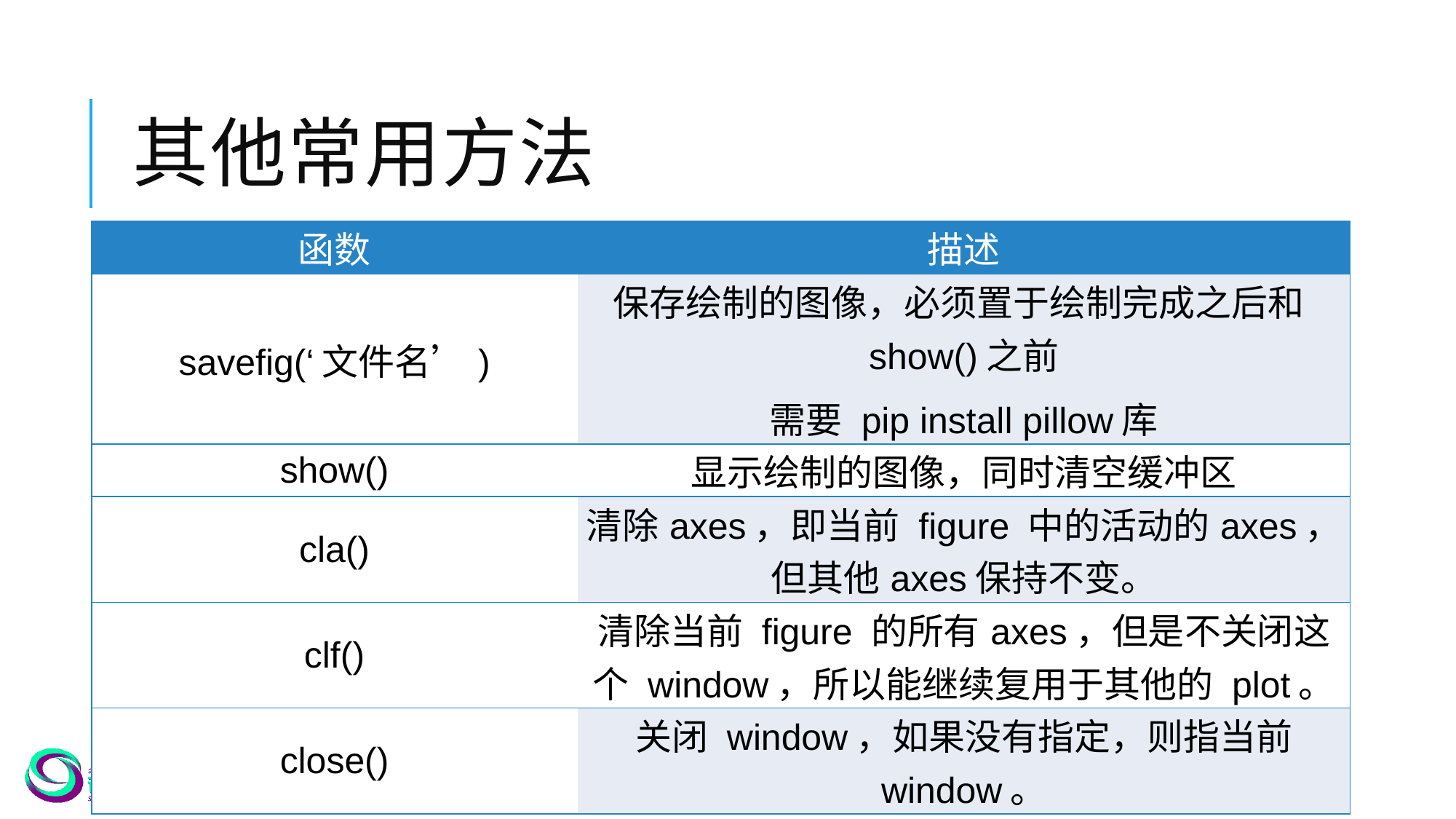

# 其他常用方法
| 函数 | 描述 |
| --- | --- |
| savefig(‘文件名’) | 保存绘制的图像，必须置于绘制完成之后和show()之前 需要 pip install pillow库 |
| show() | 显示绘制的图像，同时清空缓冲区 |
| cla() | 清除axes，即当前 figure 中的活动的axes，但其他axes保持不变。 |
| clf() | 清除当前 figure 的所有axes，但是不关闭这个 window，所以能继续复用于其他的 plot。 |
| close() | 关闭 window，如果没有指定，则指当前 window。 |